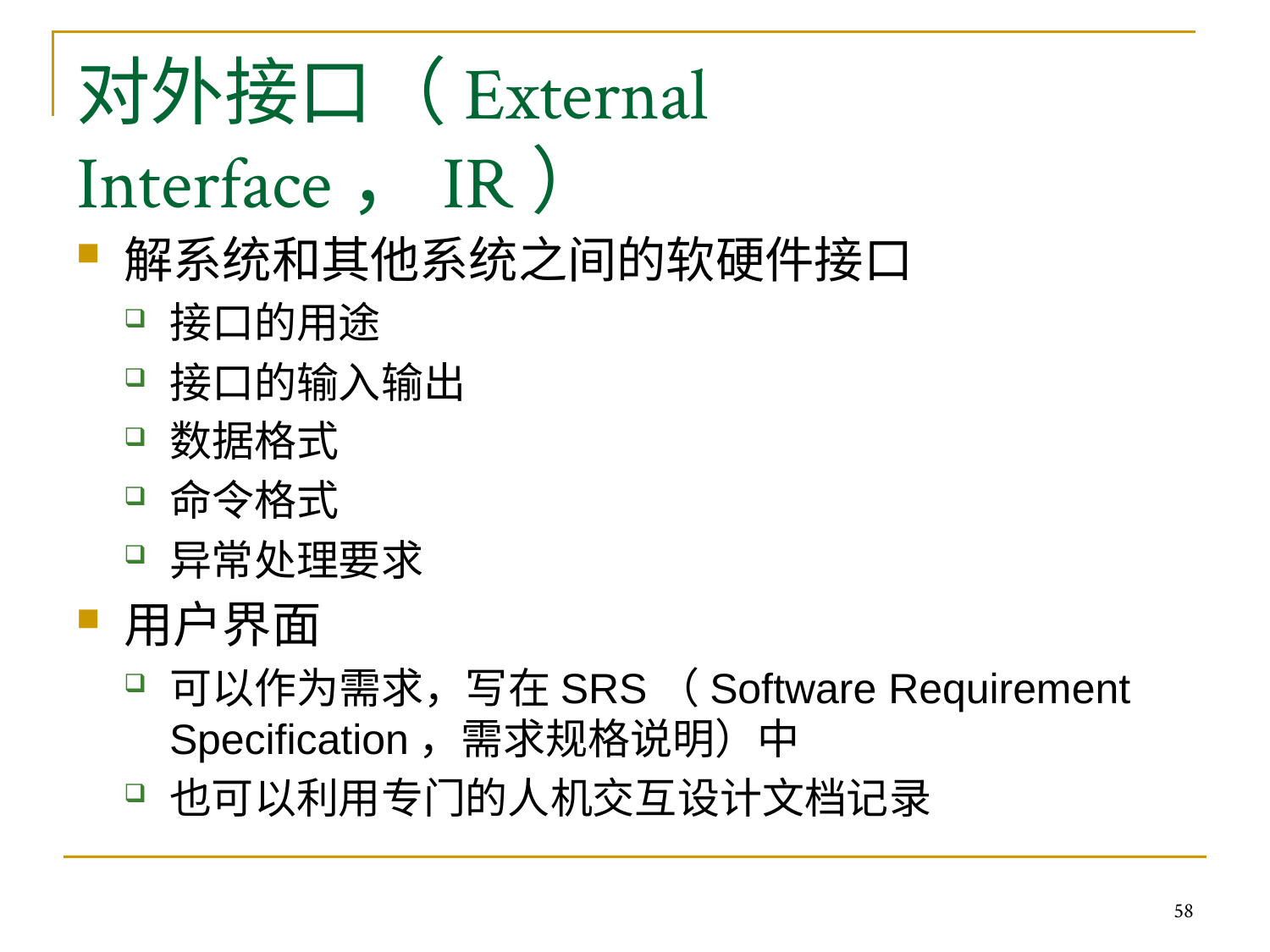

# 对外接口（External Interface，IR）
解系统和其他系统之间的软硬件接口
接口的用途
接口的输入输出
数据格式
命令格式
异常处理要求
用户界面
可以作为需求，写在SRS（Software Requirement Specification，需求规格说明）中
也可以利用专门的人机交互设计文档记录
58